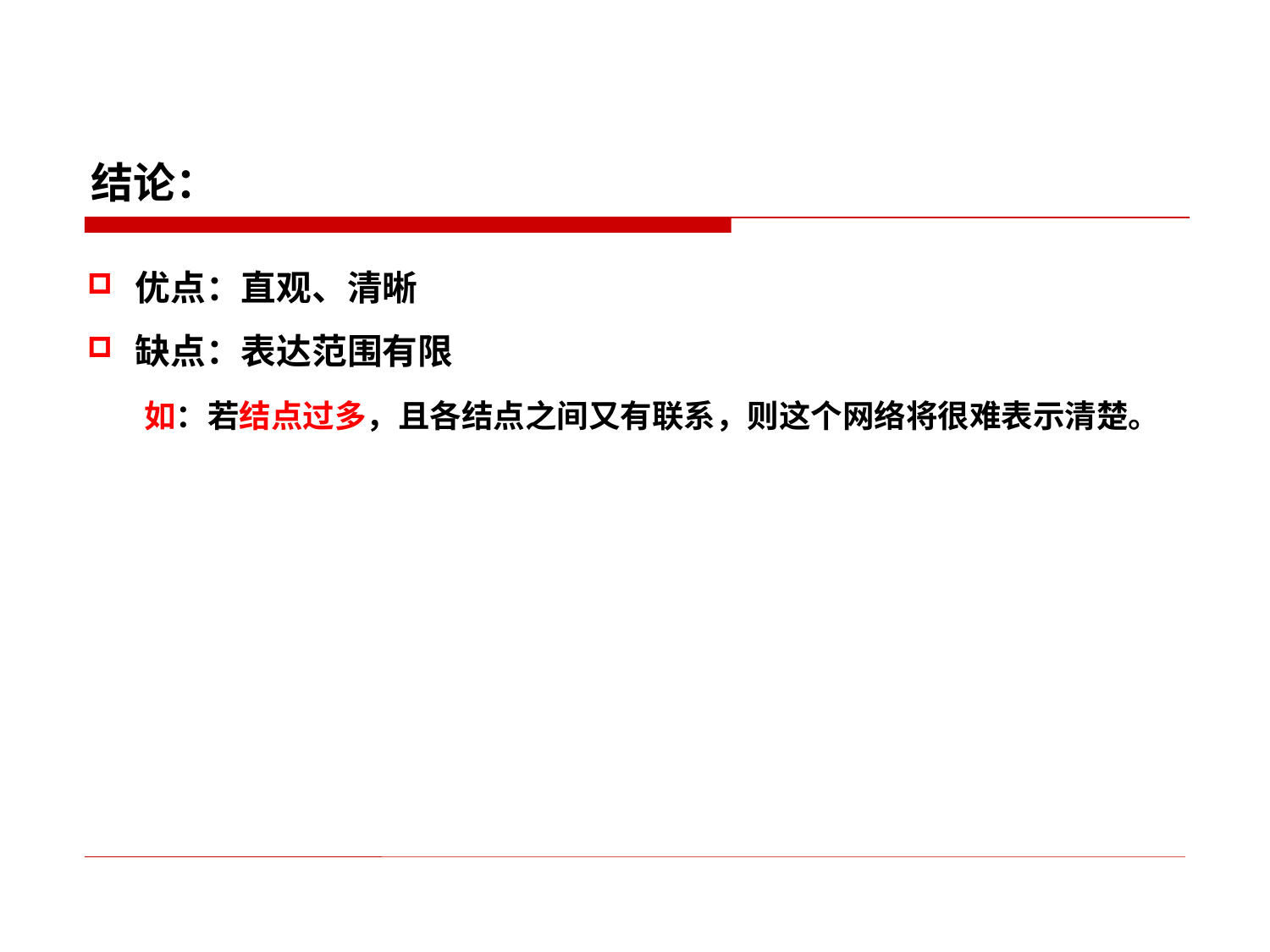

结论：
优点：直观、清晰
缺点：表达范围有限
      如：若结点过多，且各结点之间又有联系，则这个网络将很难表示清楚。